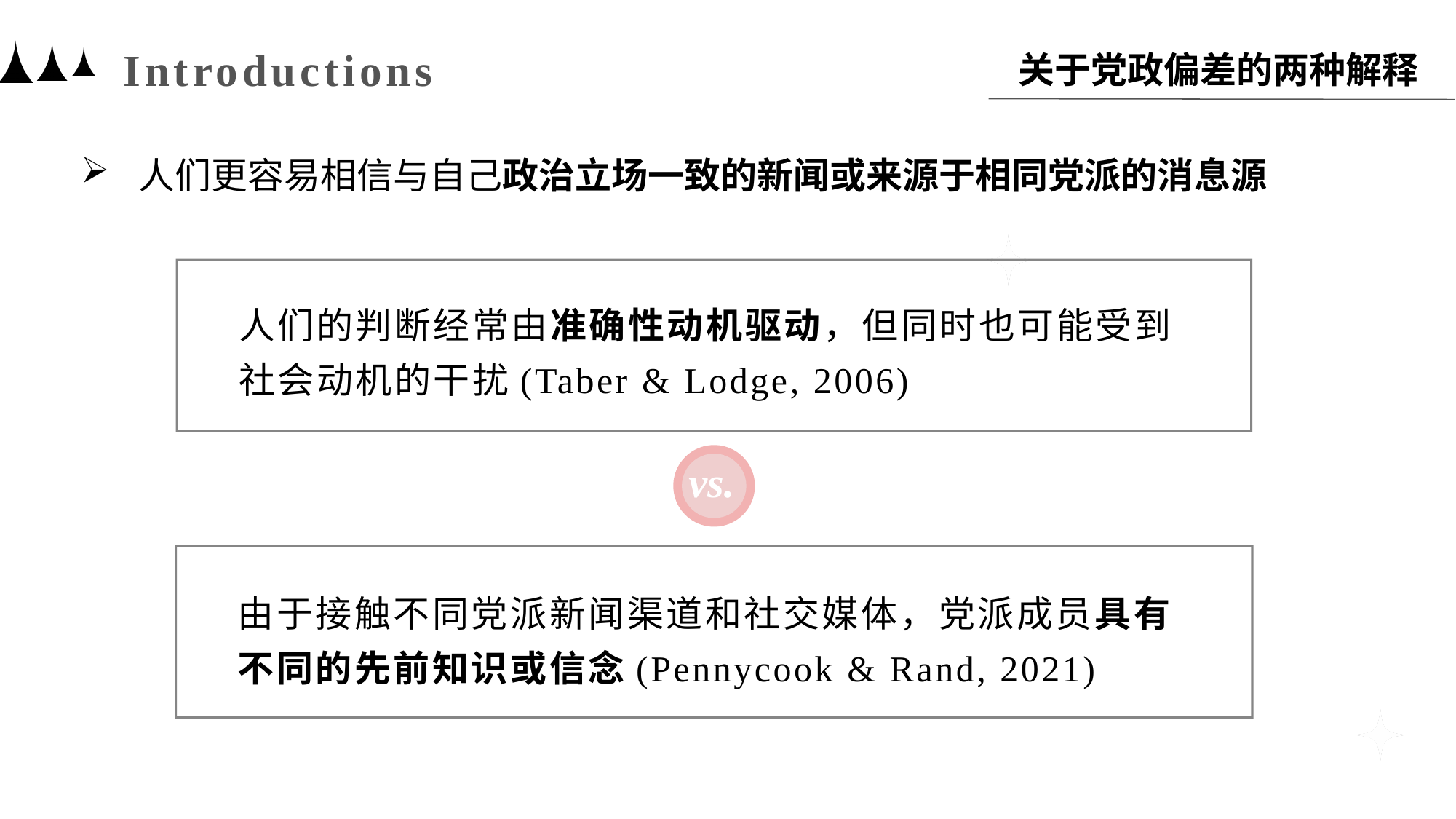

Introductions
关于党政偏差的两种解释

 人们更容易相信与自己政治立场一致的新闻或来源于相同党派的消息源

人们的判断经常由准确性动机驱动，但同时也可能受到社会动机的干扰(Taber & Lodge, 2006)

vs.

由于接触不同党派新闻渠道和社交媒体，党派成员具有不同的先前知识或信念(Pennycook & Rand, 2021)